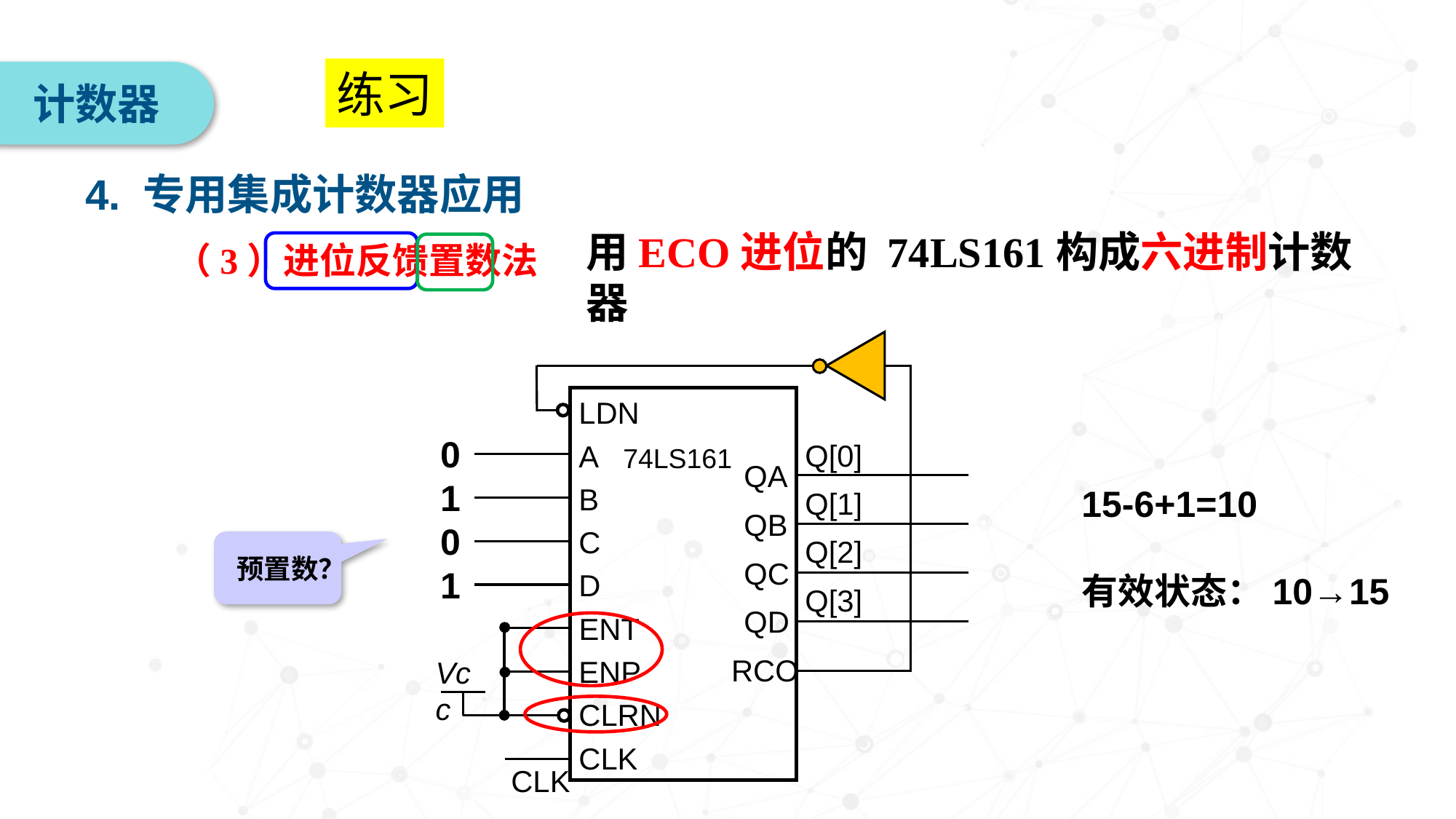

练习

计数器
4. 专用集成计数器应用
用ECO进位的 74LS161构成六进制计数器
（3）进位反馈置数法

LDN

0
1
0
1
Q[0]
A
74LS161
QA
B
15-6+1=10

有效状态：10→15
Q[1]
QB
C
Q[2]
预置数？
QC
D
Q[3]
QD
ENT

RCO
ENP
Vcc

CLRN

CLK
CLK